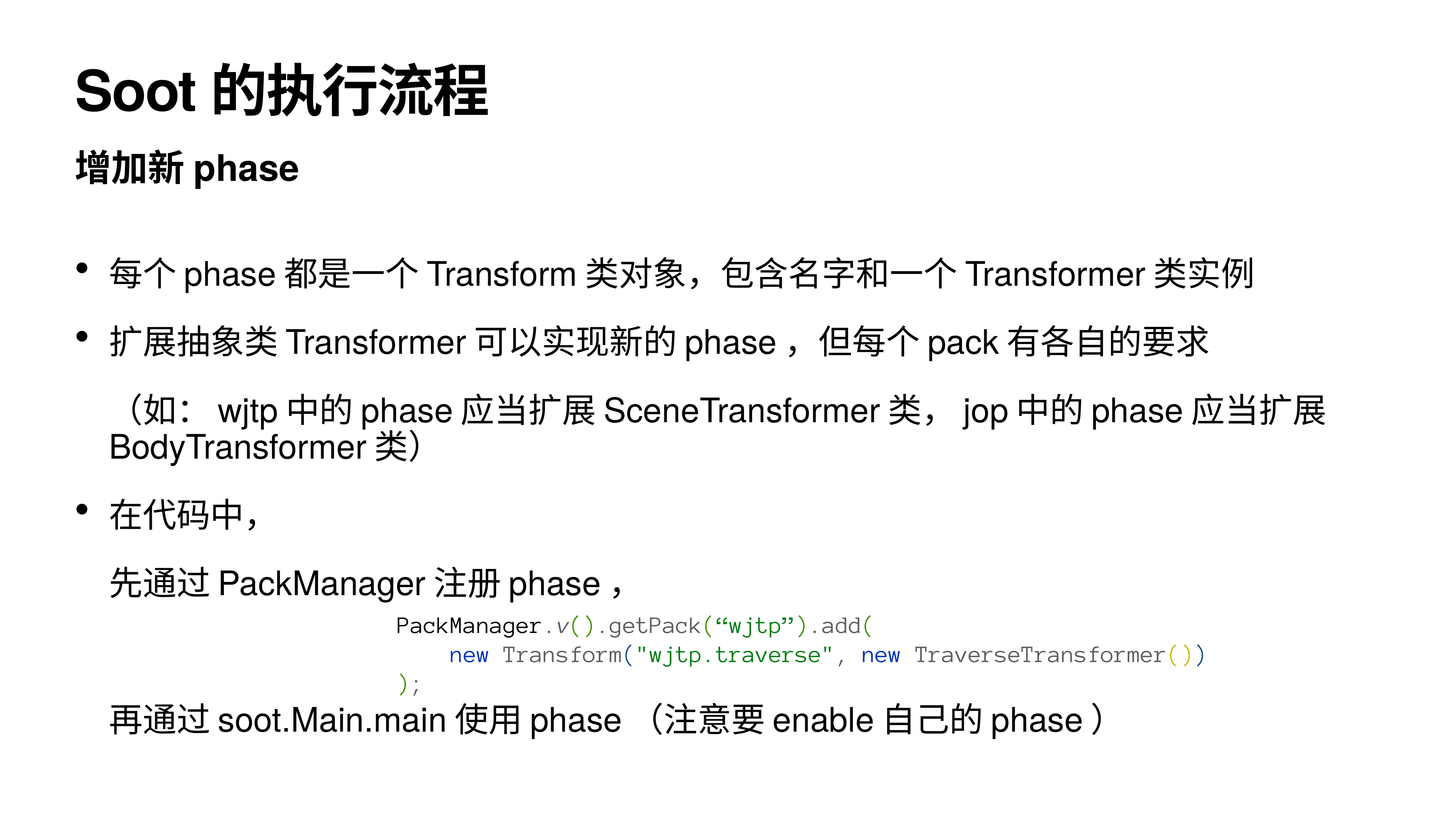

# Soot的执行流程
增加新phase
每个phase都是一个Transform类对象，包含名字和一个Transformer类实例
扩展抽象类Transformer可以实现新的phase，但每个pack有各自的要求
（如：wjtp中的phase应当扩展SceneTransformer类，jop中的phase应当扩展BodyTransformer类）
在代码中，
先通过PackManager注册phase，

再通过soot.Main.main使用phase（注意要enable自己的phase）
PackManager.v().getPack(“wjtp”).add(
    new Transform("wjtp.traverse", new TraverseTransformer())
);